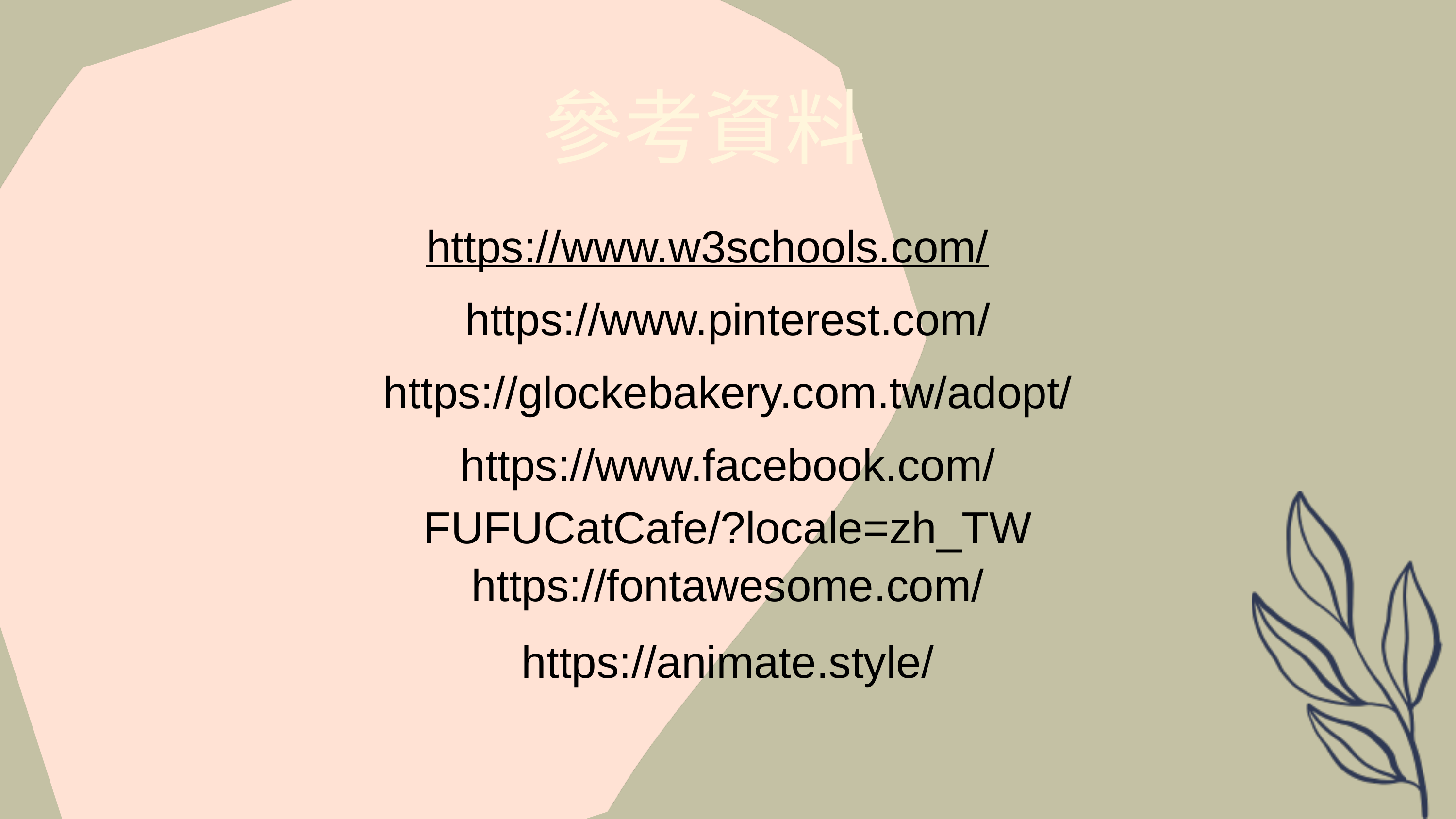

參考資料
https://www.w3schools.com/
https://www.pinterest.com/
https://glockebakery.com.tw/adopt/
https://www.facebook.com/FUFUCatCafe/?locale=zh_TW

https://fontawesome.com/
https://animate.style/